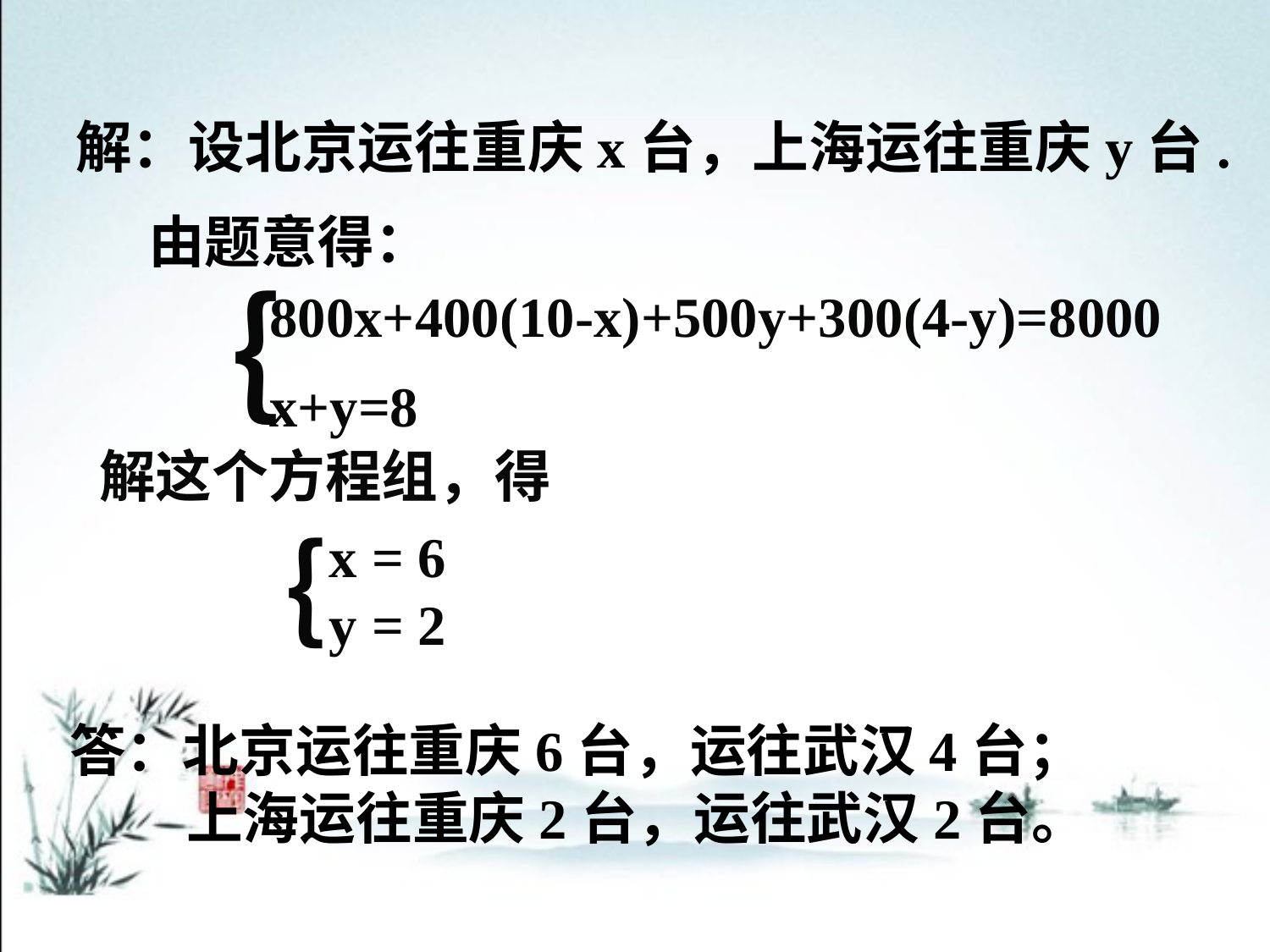

解：设北京运往重庆x台，上海运往重庆y台.
由题意得：
｛
800x+400(10-x)+500y+300(4-y)=8000
x+y=8
解这个方程组，得
｛
x = 6
y = 2
答：北京运往重庆6台，运往武汉4台；
        上海运往重庆2台，运往武汉2台。